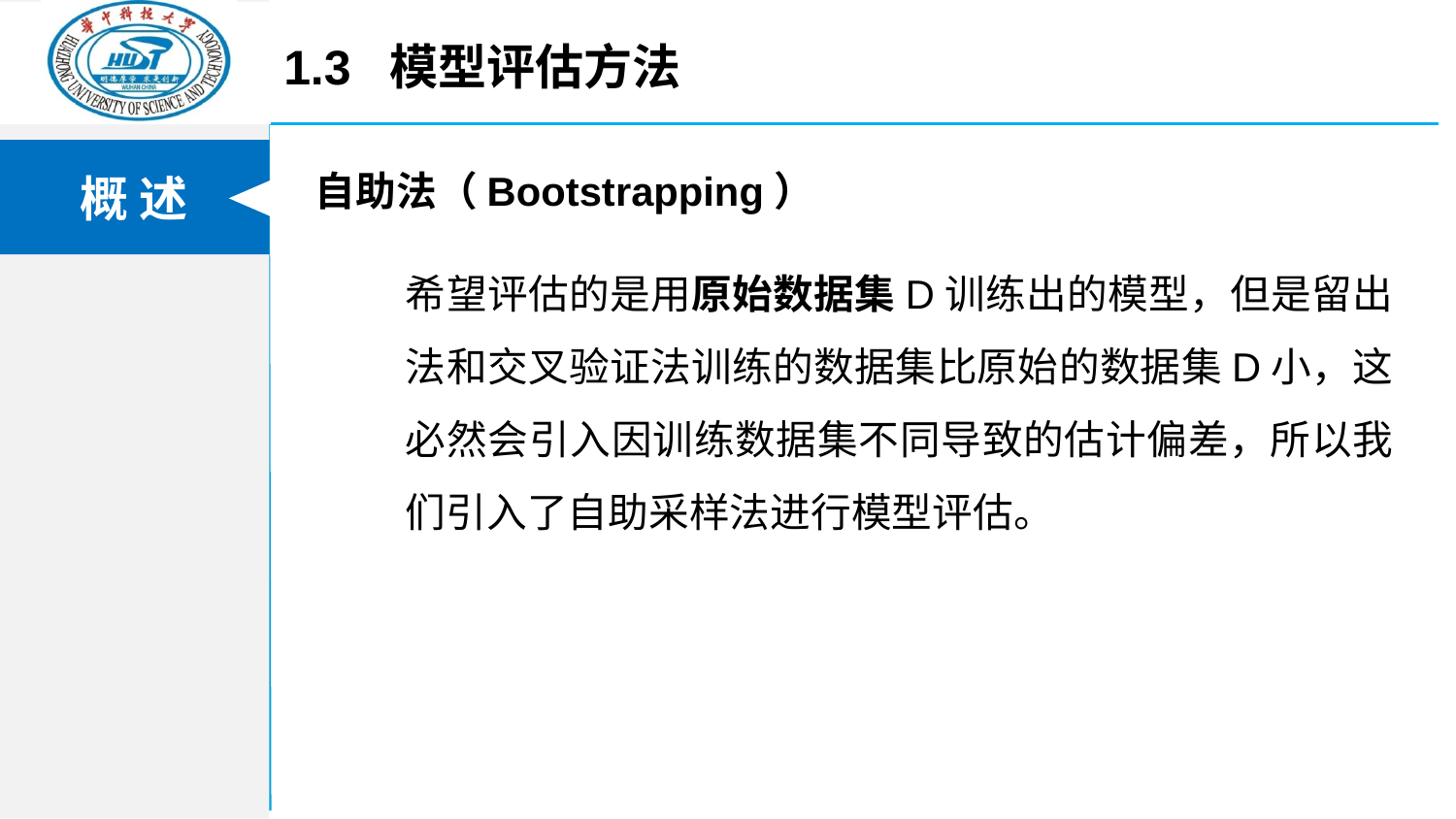

1.3  模型评估方法
自助法（Bootstrapping）
希望评估的是用原始数据集D训练出的模型，但是留出法和交叉验证法训练的数据集比原始的数据集D小，这必然会引入因训练数据集不同导致的估计偏差，所以我们引入了自助采样法进行模型评估。